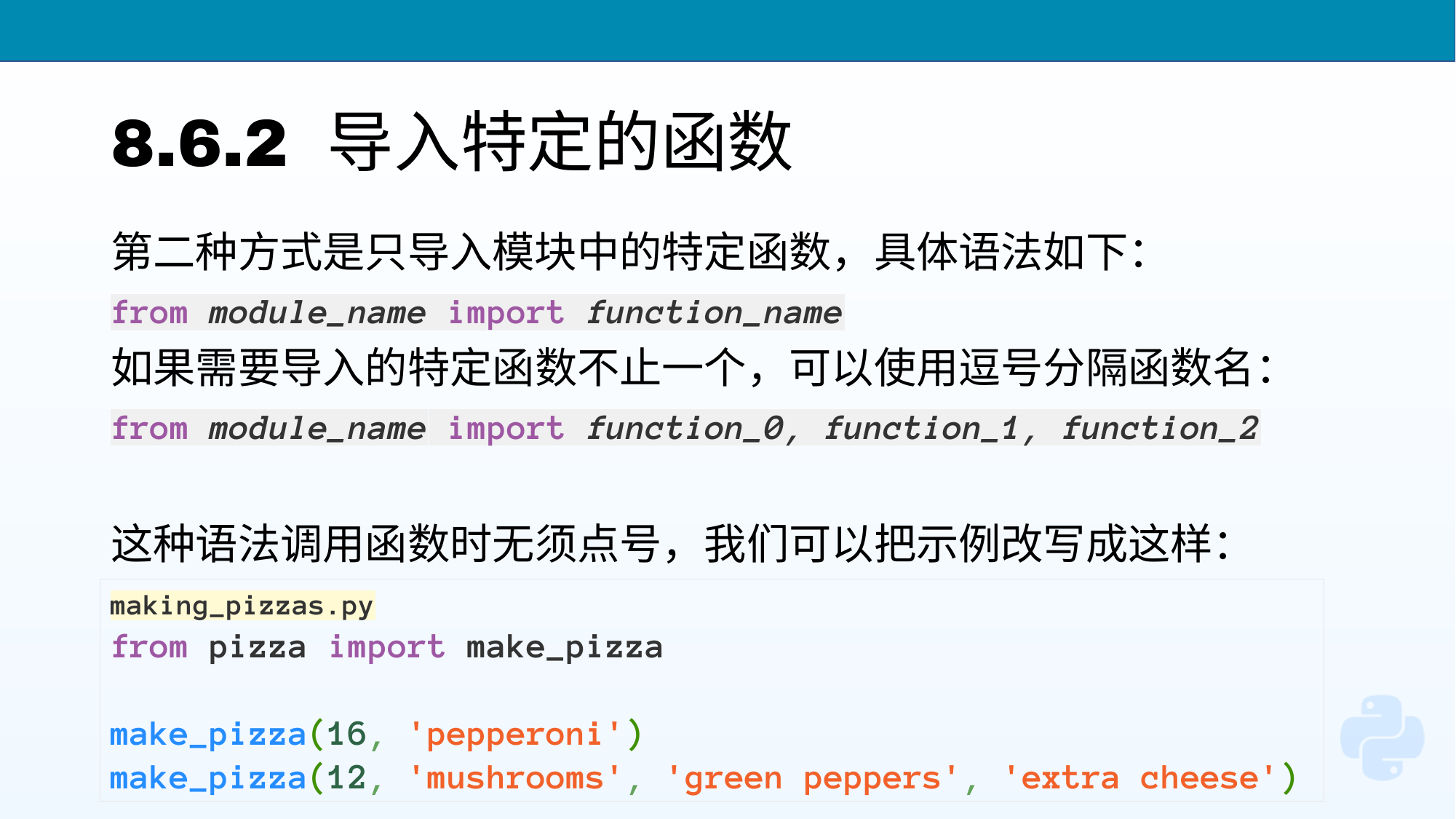

# 8.6.2 导入特定的函数
第二种方式是只导入模块中的特定函数，具体语法如下：
from module_name import function_name
如果需要导入的特定函数不止一个，可以使用逗号分隔函数名：
from module_name import function_0, function_1, function_2

这种语法调用函数时无须点号，我们可以把示例改写成这样：
making_pizzas.py
from pizza import make_pizza
make_pizza(16, 'pepperoni')
make_pizza(12, 'mushrooms', 'green peppers', 'extra cheese')